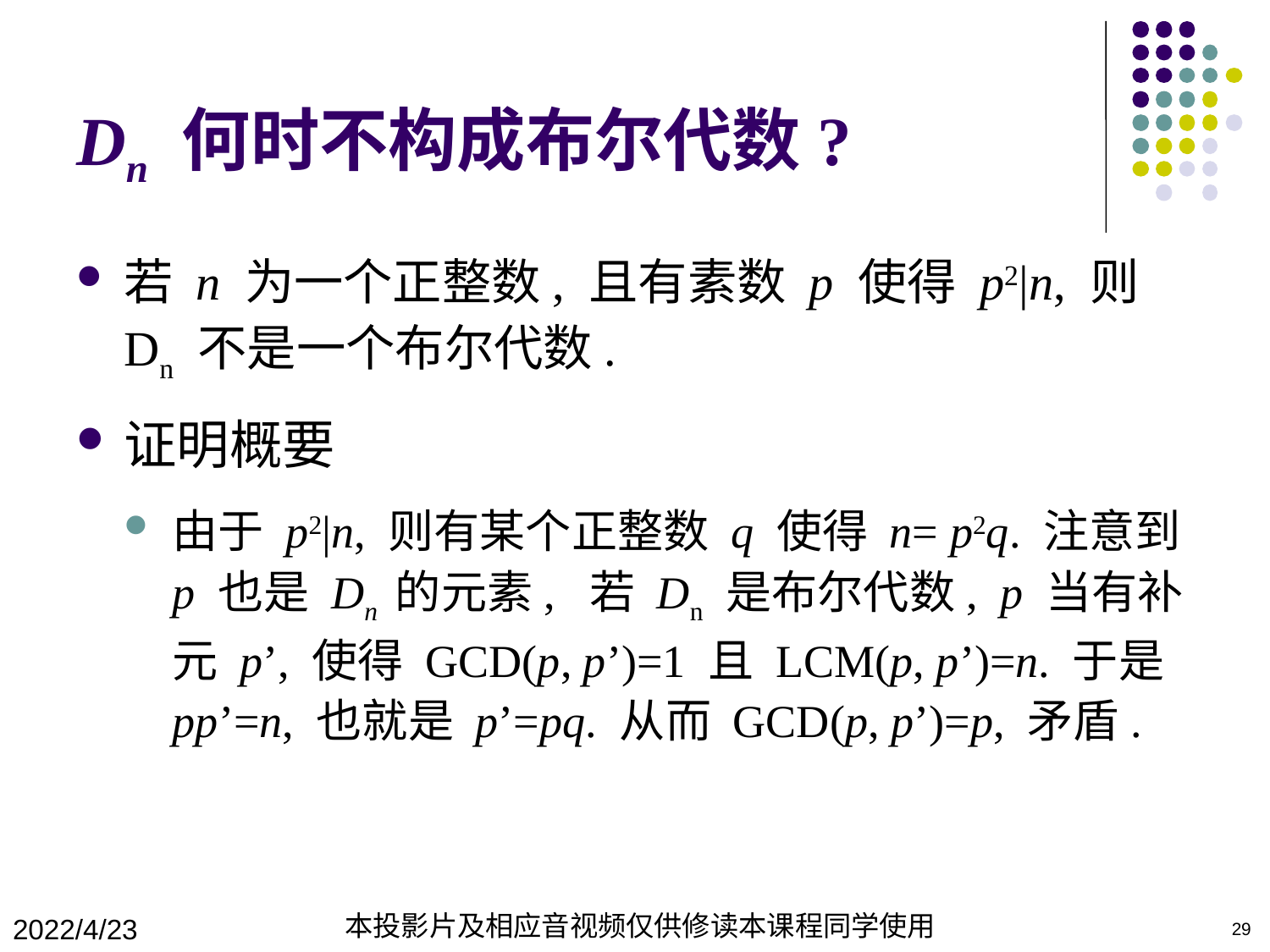

29
# Dn 何时不构成布尔代数?
若 n 为一个正整数, 且有素数 p 使得 p2|n, 则 Dn 不是一个布尔代数.
证明概要
由于 p2|n, 则有某个正整数 q 使得 n= p2q. 注意到 p 也是 Dn 的元素,  若 Dn 是布尔代数,  p 当有补元 p’, 使得 GCD(p, p’)=1 且 LCM(p, p’)=n. 于是 pp’=n, 也就是 p’=pq. 从而 GCD(p, p’)=p, 矛盾.

2022/4/23
本投影片及相应音视频仅供修读本课程同学使用